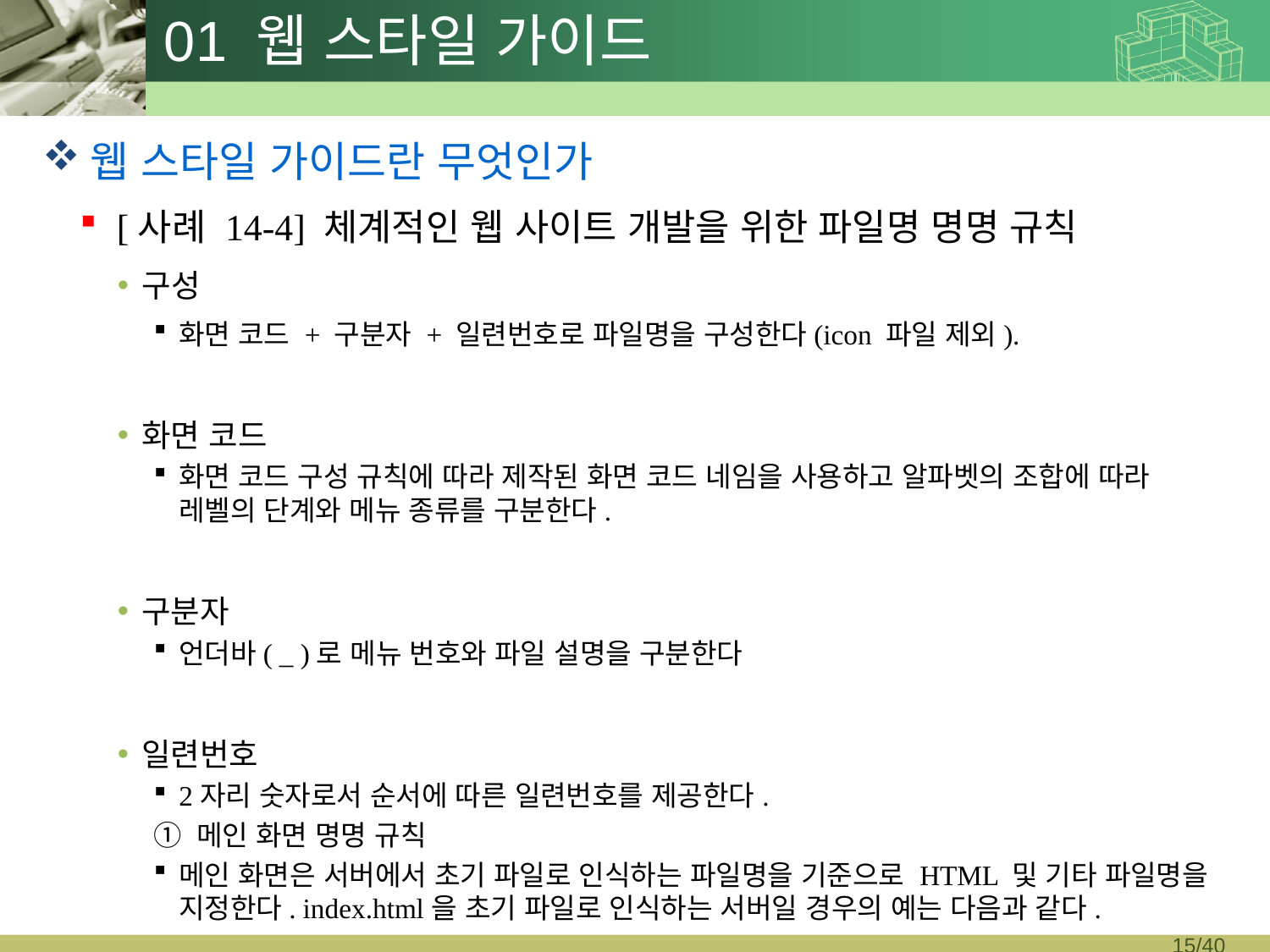

# 01 웹 스타일 가이드
웹 스타일 가이드란 무엇인가
[사례 14-4] 체계적인 웹 사이트 개발을 위한 파일명 명명 규칙
구성
화면 코드 + 구분자 + 일련번호로 파일명을 구성한다(icon 파일 제외).

화면 코드
화면 코드 구성 규칙에 따라 제작된 화면 코드 네임을 사용하고 알파벳의 조합에 따라 레벨의 단계와 메뉴 종류를 구분한다.

구분자
언더바( _ )로 메뉴 번호와 파일 설명을 구분한다

일련번호
2자리 숫자로서 순서에 따른 일련번호를 제공한다.
① 메인 화면 명명 규칙
메인 화면은 서버에서 초기 파일로 인식하는 파일명을 기준으로 HTML 및 기타 파일명을 지정한다. index.html을 초기 파일로 인식하는 서버일 경우의 예는 다음과 같다.